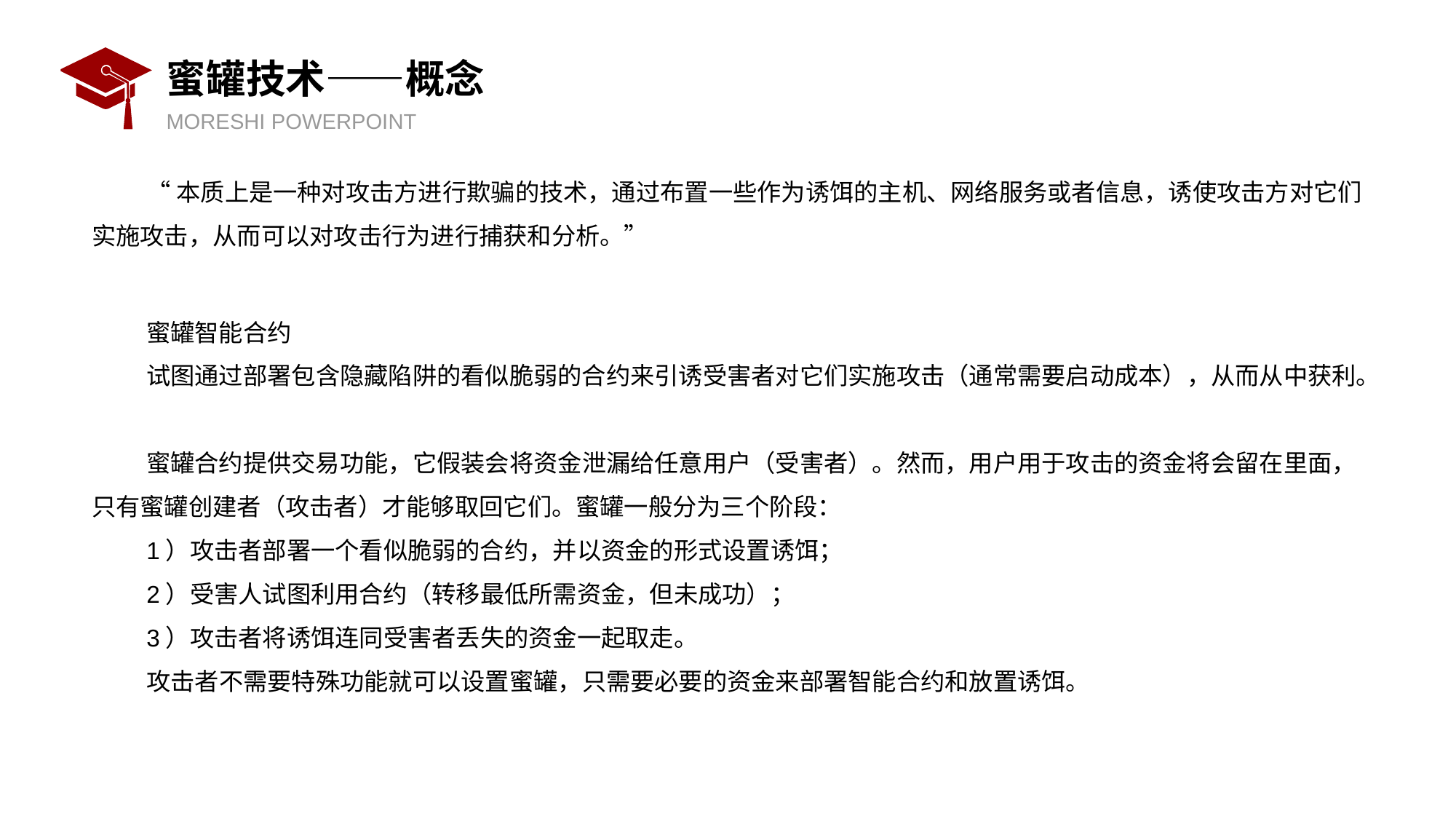

# 蜜罐技术——概念
“本质上是一种对攻击方进行欺骗的技术，通过布置一些作为诱饵的主机、网络服务或者信息，诱使攻击方对它们实施攻击，从而可以对攻击行为进行捕获和分析。”

蜜罐智能合约
试图通过部署包含隐藏陷阱的看似脆弱的合约来引诱受害者对它们实施攻击（通常需要启动成本），从而从中获利。

蜜罐合约提供交易功能，它假装会将资金泄漏给任意用户（受害者）。然而，用户用于攻击的资金将会留在里面，只有蜜罐创建者（攻击者）才能够取回它们。蜜罐一般分为三个阶段：
1）攻击者部署一个看似脆弱的合约，并以资金的形式设置诱饵；
2）受害人试图利用合约（转移最低所需资金，但未成功）；
3）攻击者将诱饵连同受害者丢失的资金一起取走。
攻击者不需要特殊功能就可以设置蜜罐，只需要必要的资金来部署智能合约和放置诱饵。